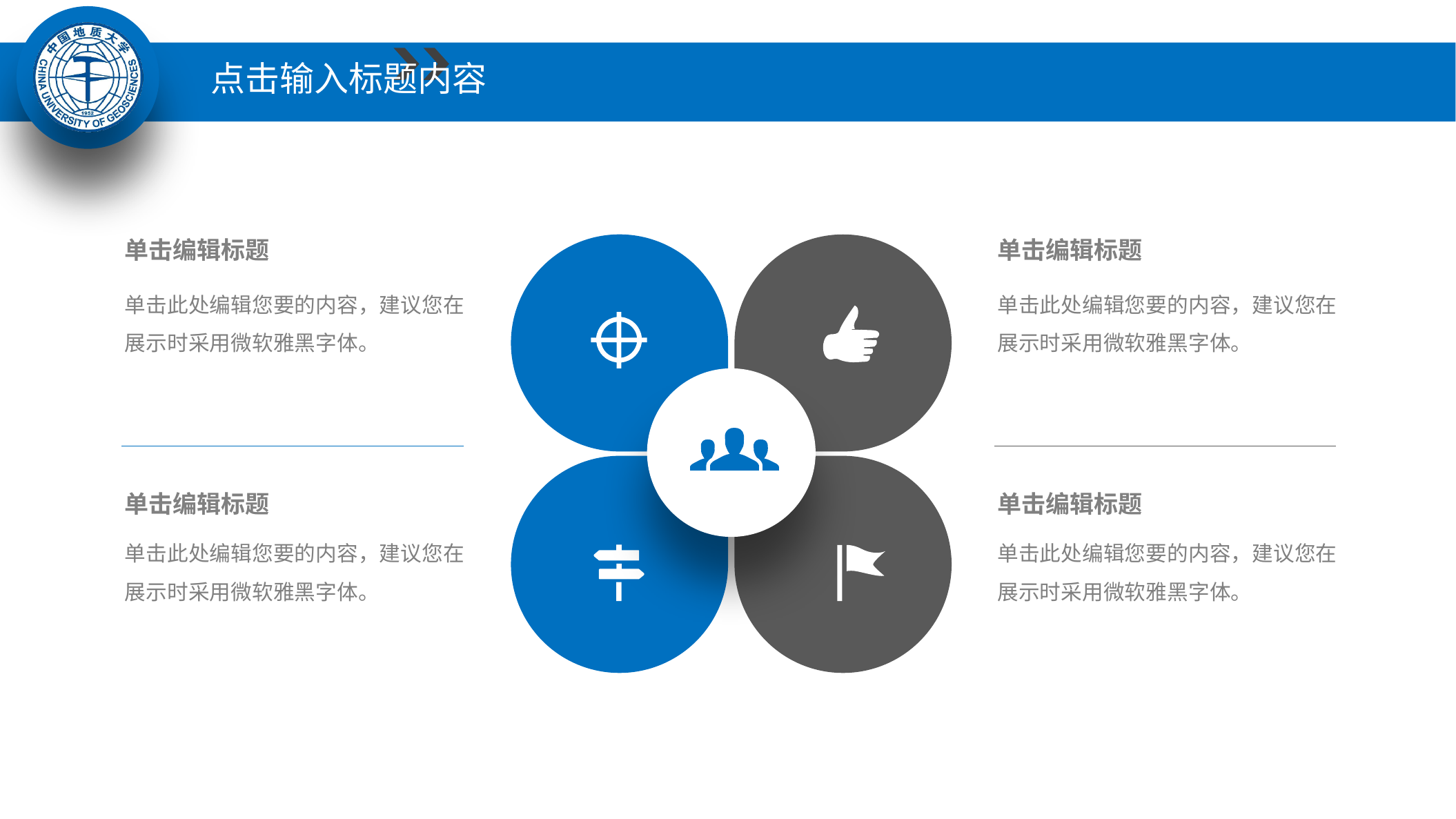

点击输入标题内容

单击编辑标题
单击编辑标题
单击此处编辑您要的内容，建议您在展示时采用微软雅黑字体。
单击此处编辑您要的内容，建议您在展示时采用微软雅黑字体。

单击编辑标题
单击编辑标题
单击此处编辑您要的内容，建议您在展示时采用微软雅黑字体。
单击此处编辑您要的内容，建议您在展示时采用微软雅黑字体。